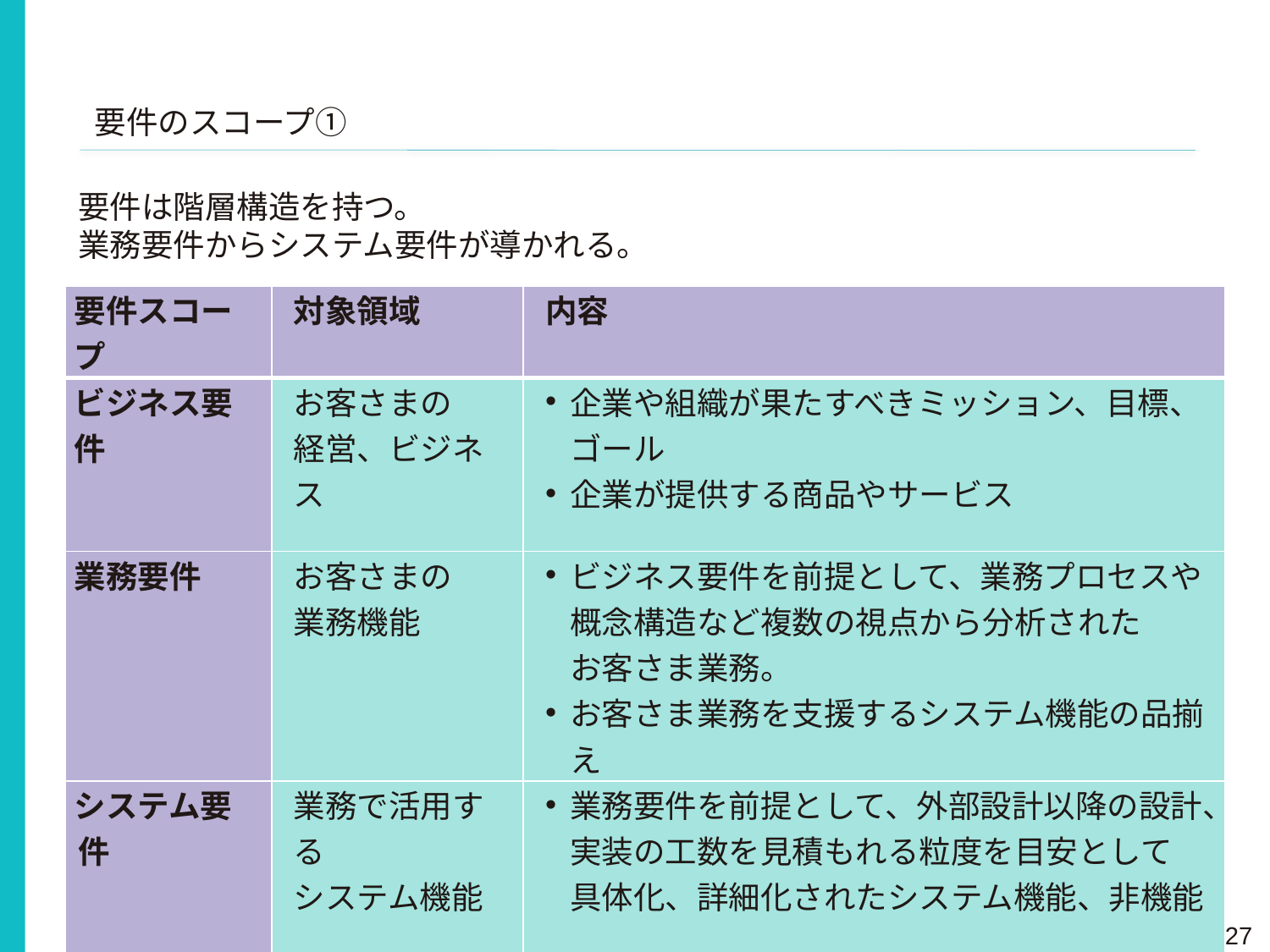

要件のスコープ①
要件は階層構造を持つ。
業務要件からシステム要件が導かれる。
| 要件スコープ | 対象領域 | 内容 |
| --- | --- | --- |
| ビジネス要件 | お客さまの 経営、ビジネス | 企業や組織が果たすべきミッション、目標、ゴール 企業が提供する商品やサービス |
| 業務要件 | お客さまの 業務機能 | ビジネス要件を前提として、業務プロセスや 概念構造など複数の視点から分析された お客さま業務。 お客さま業務を支援するシステム機能の品揃え |
| システム要件 | 業務で活用する システム機能 | 業務要件を前提として、外部設計以降の設計、実装の工数を見積もれる粒度を目安として 具体化、詳細化されたシステム機能、非機能 |
27